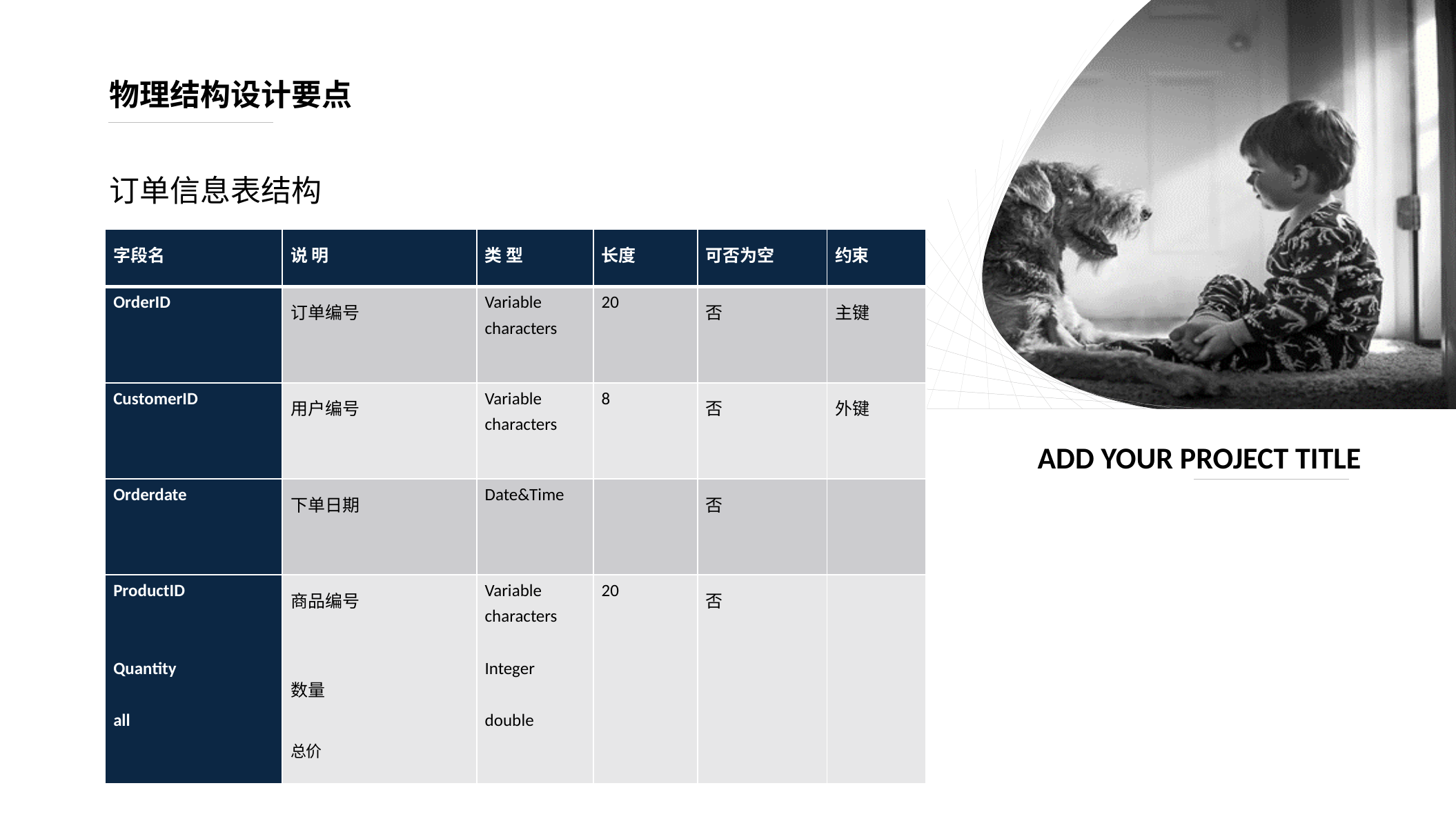

物理结构设计要点

订单信息表结构

| 字段名 | 说 明 | 类 型 | 长度 | 可否为空 | 约束 |
| --- | --- | --- | --- | --- | --- |
| OrderID | 订单编号 | Variable characters | 20 | 否 | 主键 |
| CustomerID | 用户编号 | Variable characters | 8 | 否 | 外键 |
| Orderdate | 下单日期 | Date&Time |  | 否 |  |
| ProductID     Quantity all | 商品编号     数量 总价 | Variable characters Integer double | 20 | 否 |  |

ADD YOUR PROJECT TITLE